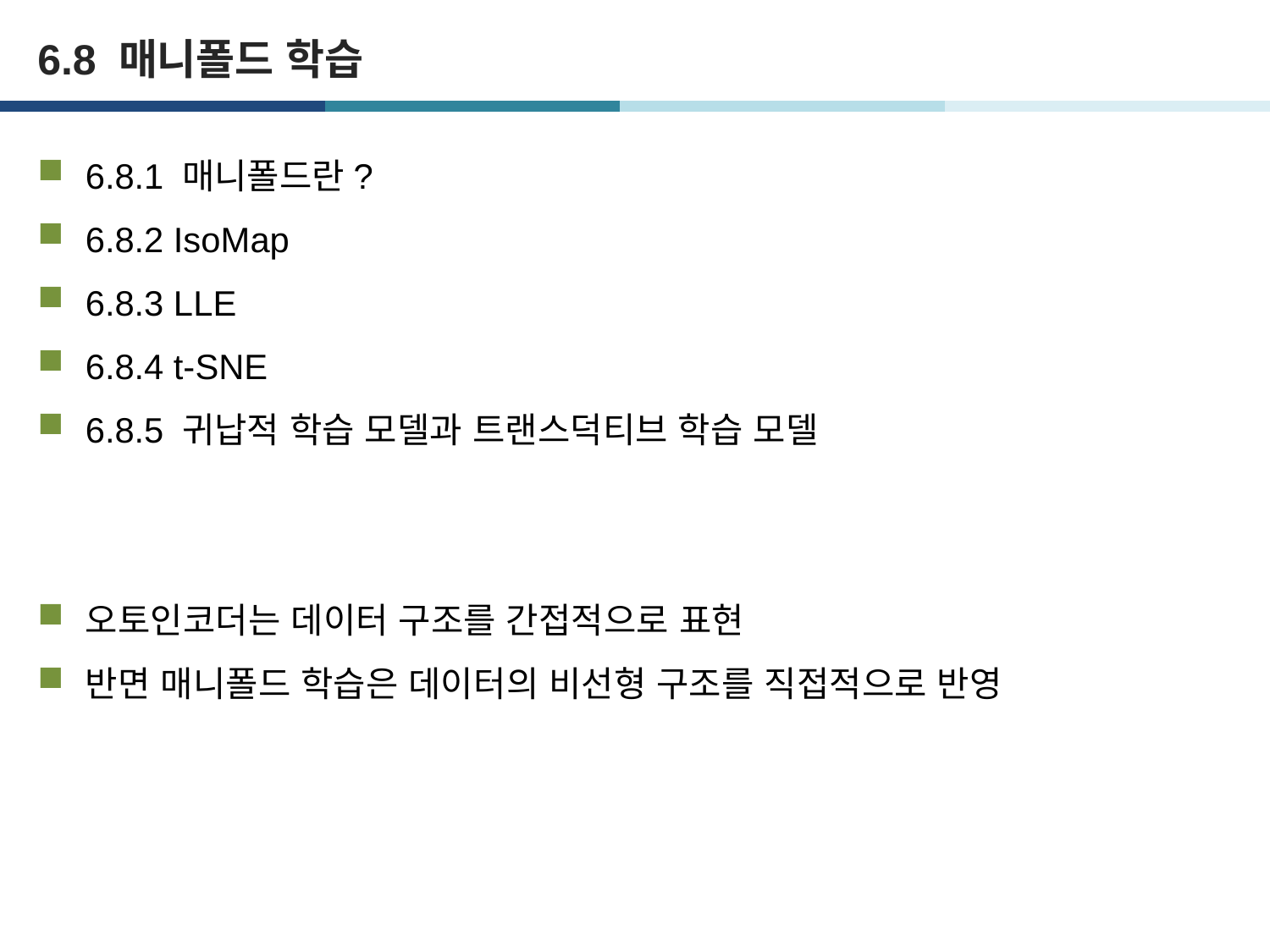

# 6.8 매니폴드 학습
6.8.1 매니폴드란?
6.8.2 IsoMap
6.8.3 LLE
6.8.4 t-SNE
6.8.5 귀납적 학습 모델과 트랜스덕티브 학습 모델

오토인코더는 데이터 구조를 간접적으로 표현
반면 매니폴드 학습은 데이터의 비선형 구조를 직접적으로 반영